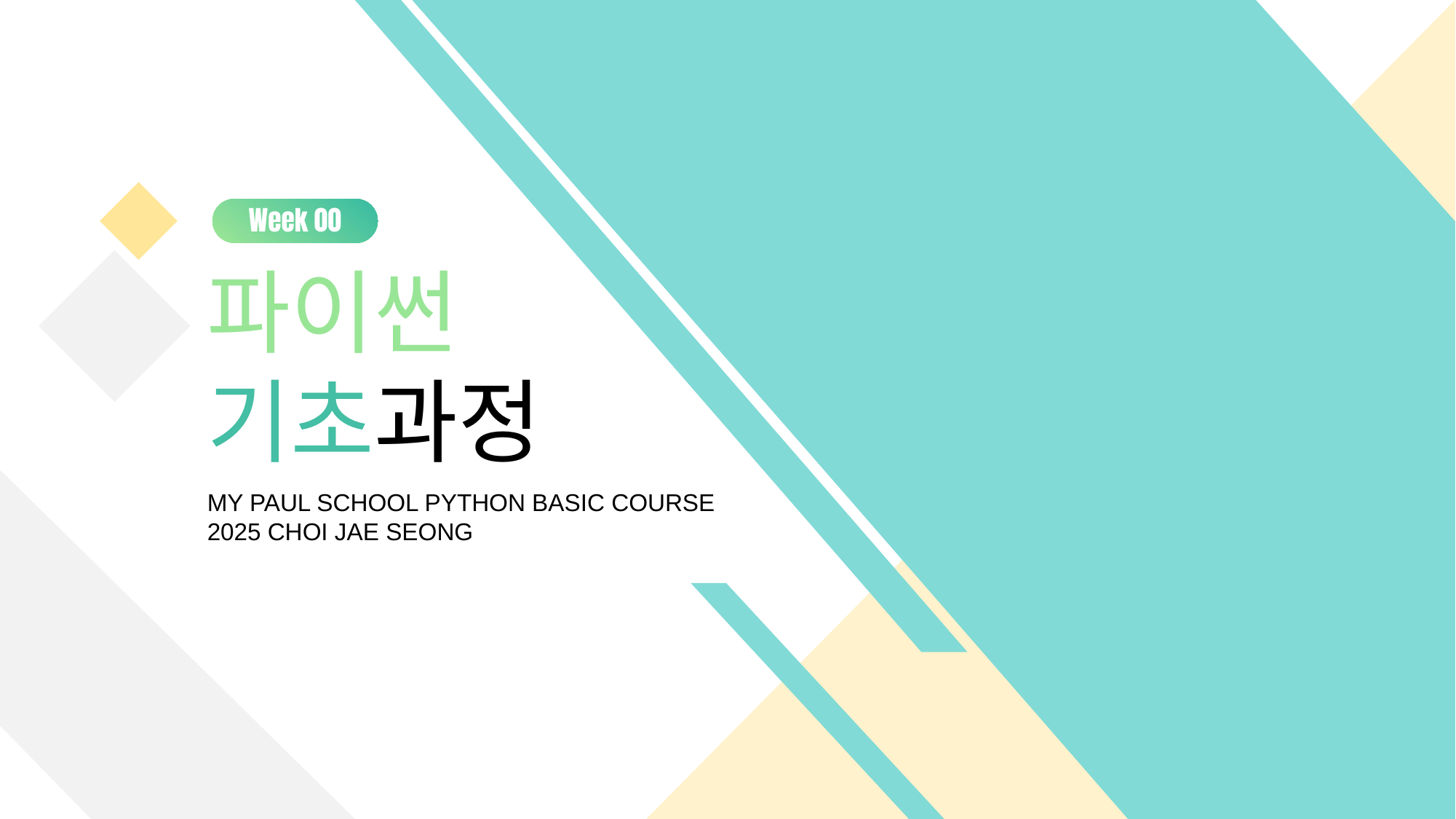

Week 00

파이썬
기초과정

MY PAUL SCHOOL PYTHON BASIC COURSE
2025 CHOI JAE SEONG